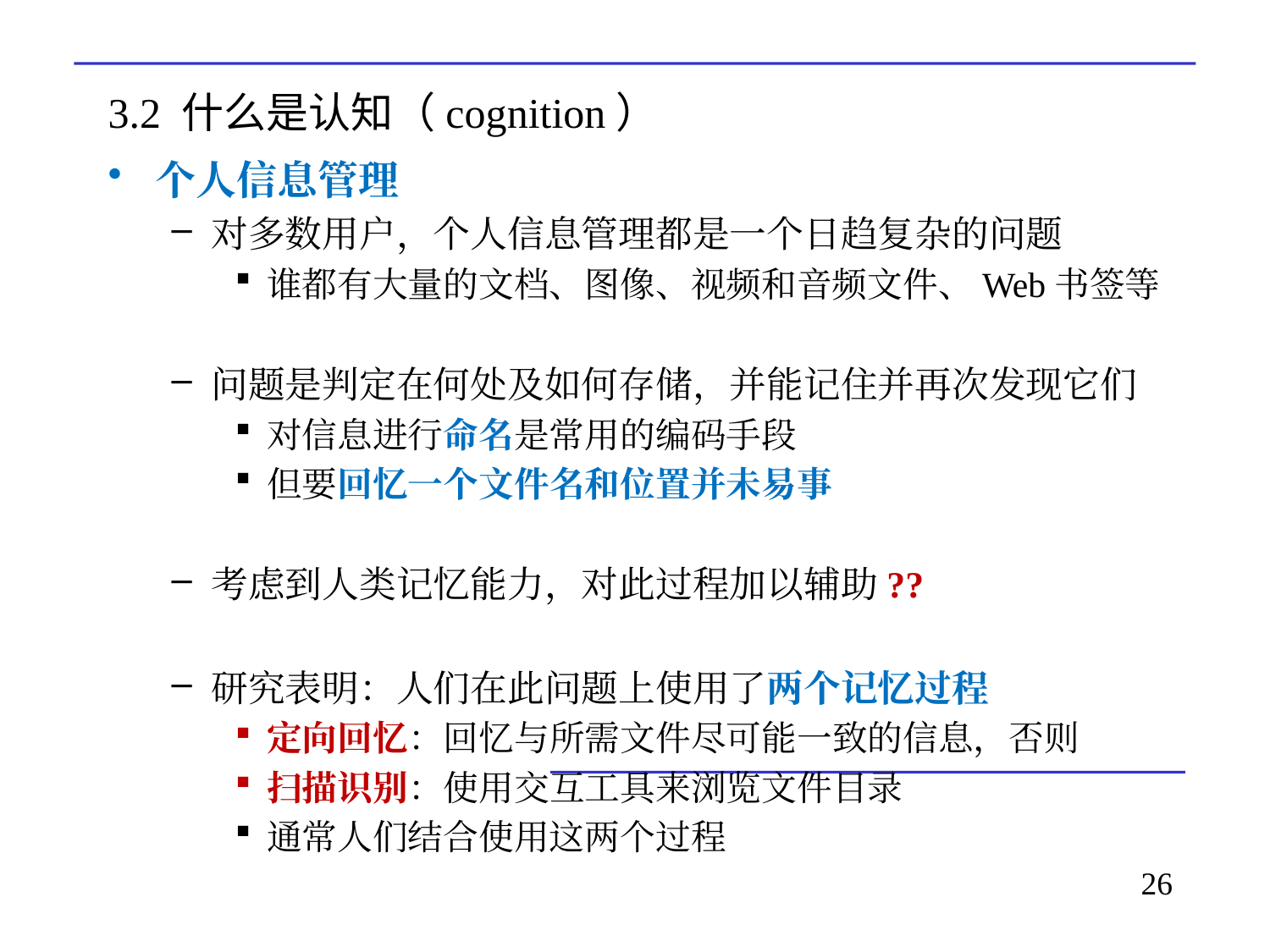

# 3.2 什么是认知（cognition）
个人信息管理
对多数用户，个人信息管理都是一个日趋复杂的问题
谁都有大量的文档、图像、视频和音频文件、Web书签等

问题是判定在何处及如何存储，并能记住并再次发现它们
对信息进行命名是常用的编码手段
但要回忆一个文件名和位置并未易事

考虑到人类记忆能力，对此过程加以辅助??

研究表明：人们在此问题上使用了两个记忆过程
定向回忆：回忆与所需文件尽可能一致的信息，否则
扫描识别：使用交互工具来浏览文件目录
通常人们结合使用这两个过程
26